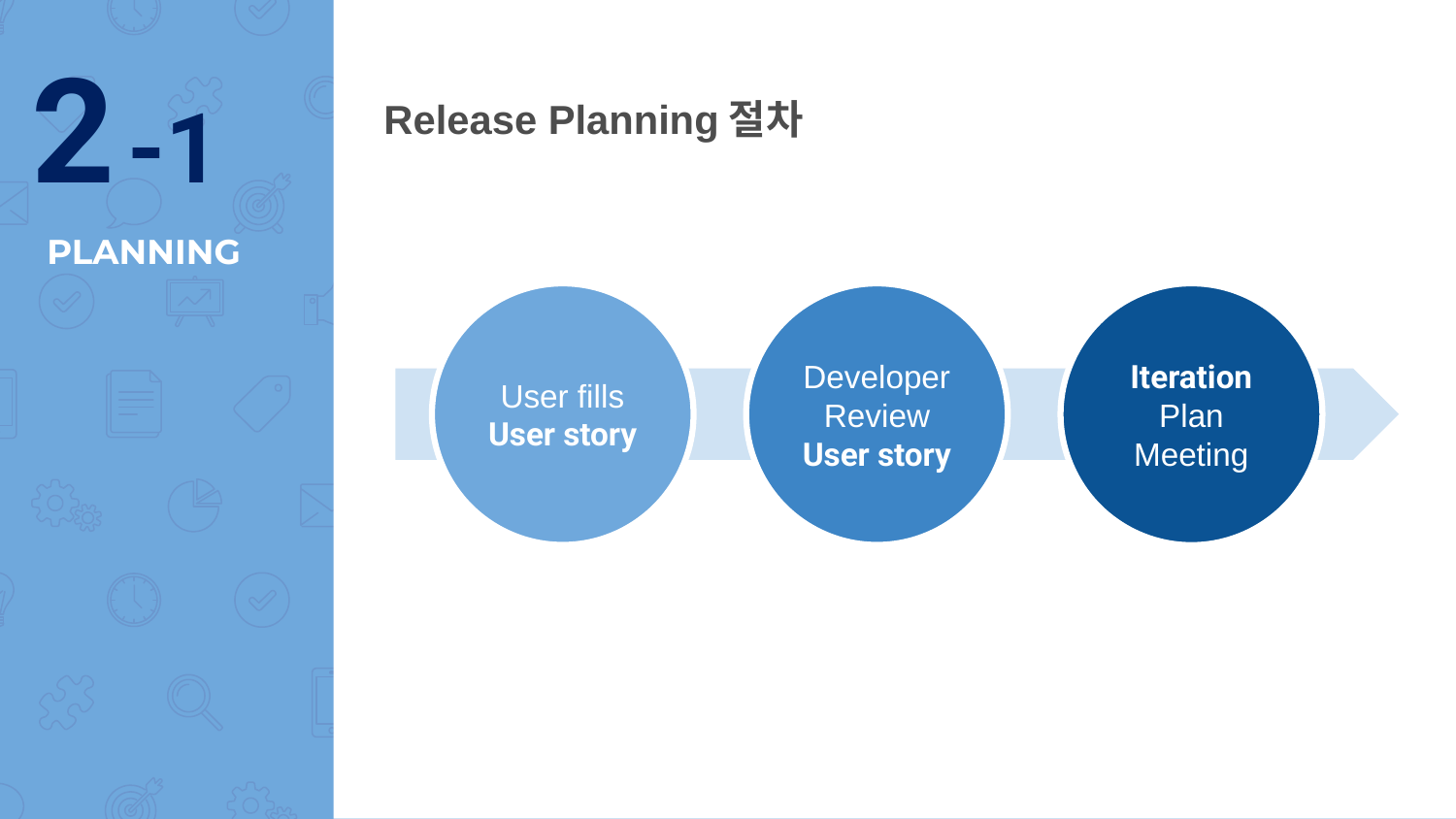

2 -1
Release Planning절차
# PLANNING
Iteration
Plan Meeting
User fills
User story
Developer
Review
User story